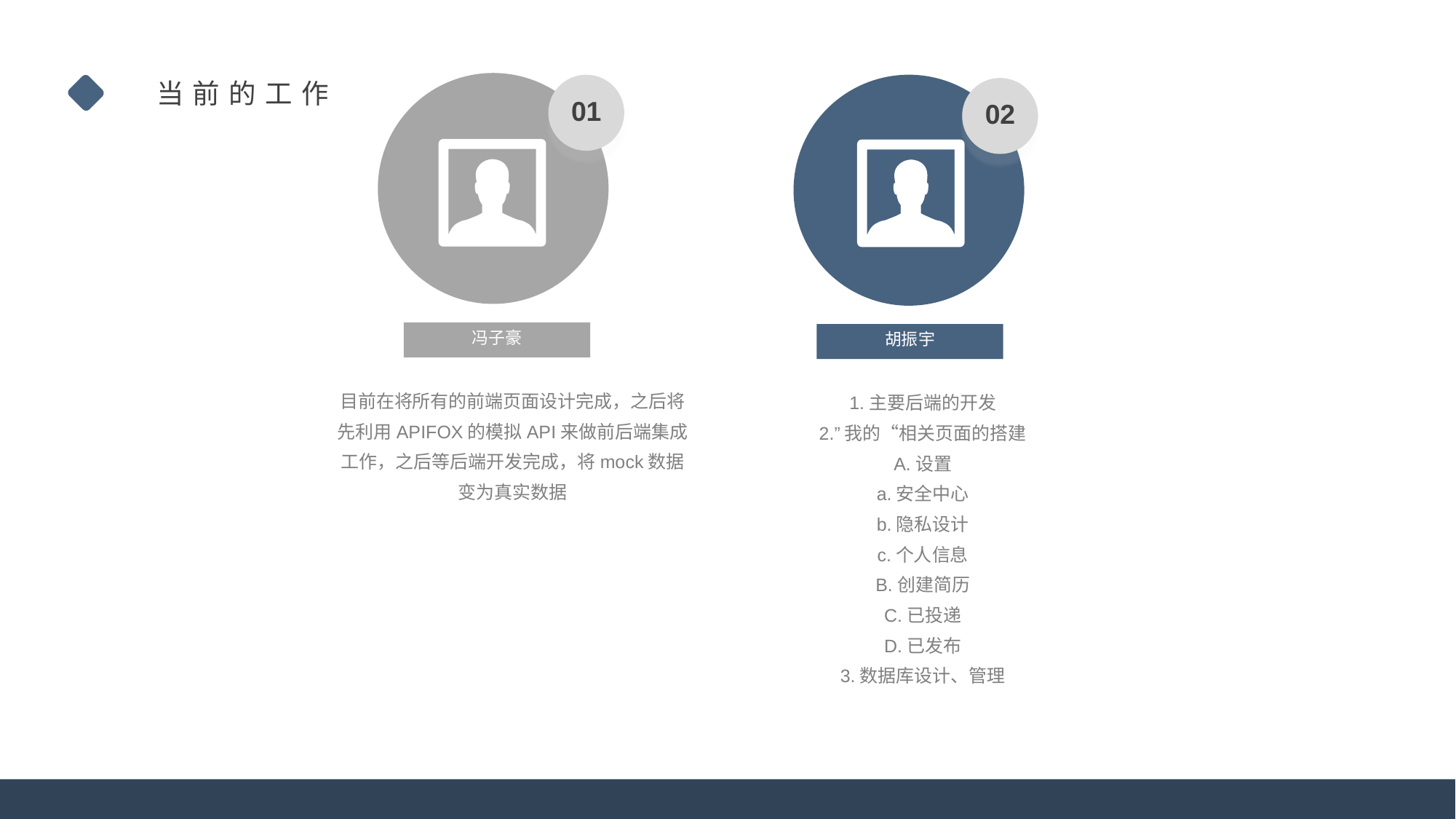

当前的工作

01

冯子豪

02

胡振宇
目前在将所有的前端页面设计完成，之后将先利用APIFOX的模拟API来做前后端集成工作，之后等后端开发完成，将mock数据变为真实数据
1.主要后端的开发
2.”我的“相关页面的搭建
A.设置
a.安全中心
b.隐私设计
c.个人信息
B.创建简历
C.已投递
D.已发布
3.数据库设计、管理